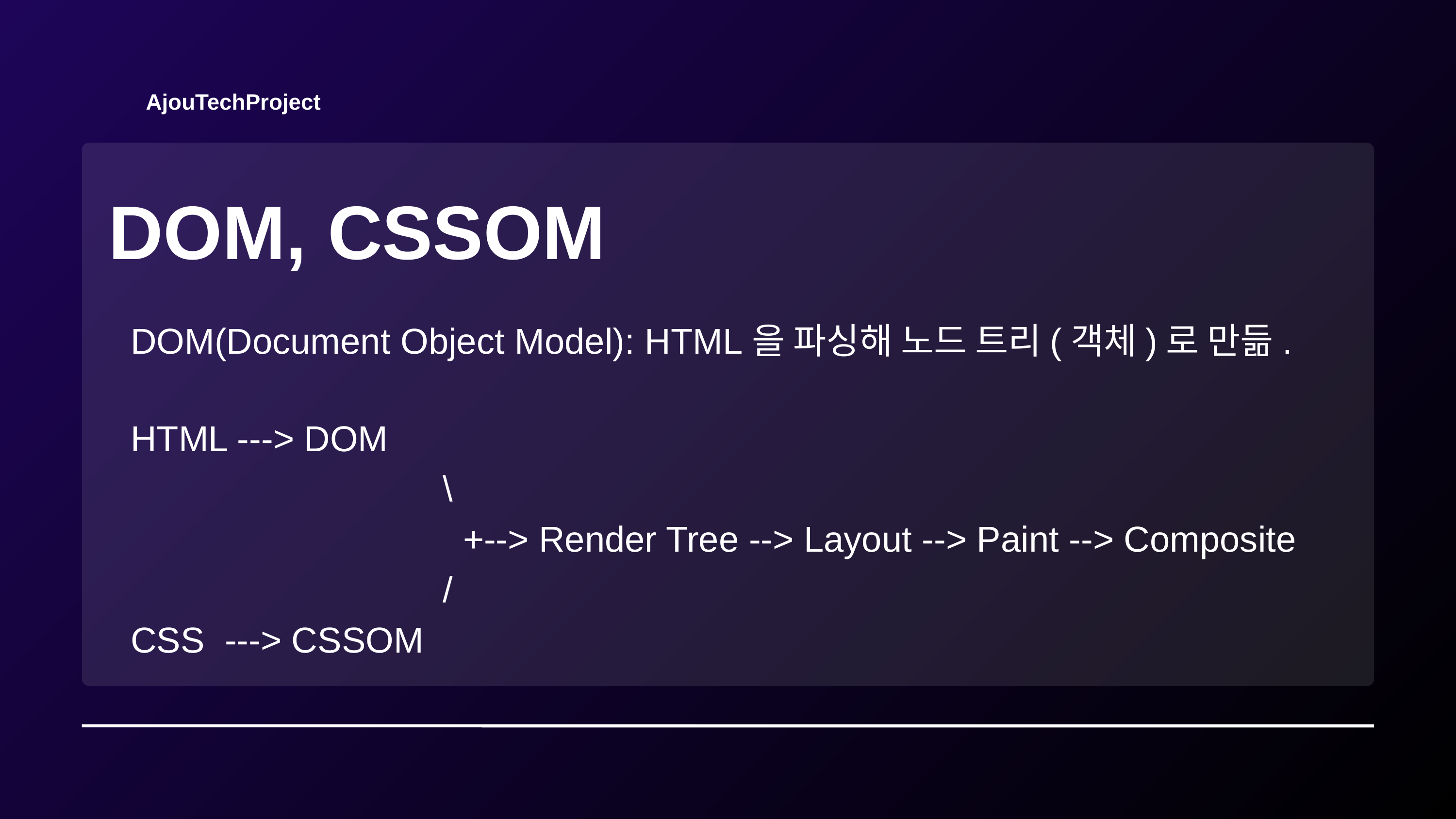

AjouTechProject

DOM, CSSOM
DOM(Document Object Model): HTML을 파싱해 노드 트리(객체)로 만듦.
HTML ---> DOM
                               \
                                 +--> Render Tree --> Layout --> Paint --> Composite
                               /
CSS  ---> CSSOM